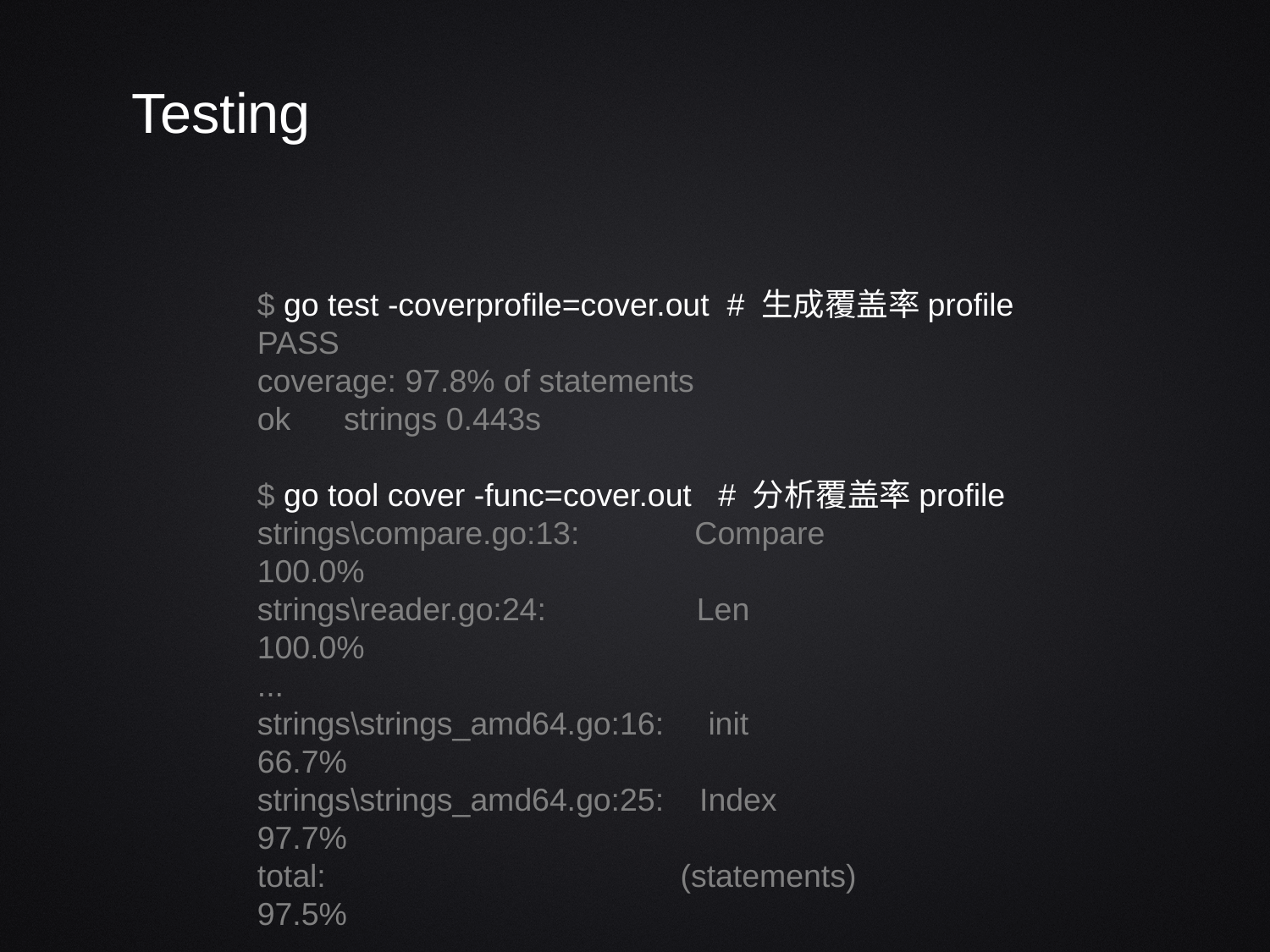

Testing
$ go test -coverprofile=cover.out  # 生成覆盖率profile
PASS
coverage: 97.8% of statements
ok      strings 0.443s

$ go tool cover -func=cover.out   # 分析覆盖率profile
strings\compare.go:13:             Compare                         100.0%
strings\reader.go:24:                 Len                                 100.0%
...
strings\strings_amd64.go:16:     init                                  66.7%
strings\strings_amd64.go:25:    Index                               97.7%
total:                                        (statements)                     97.5%